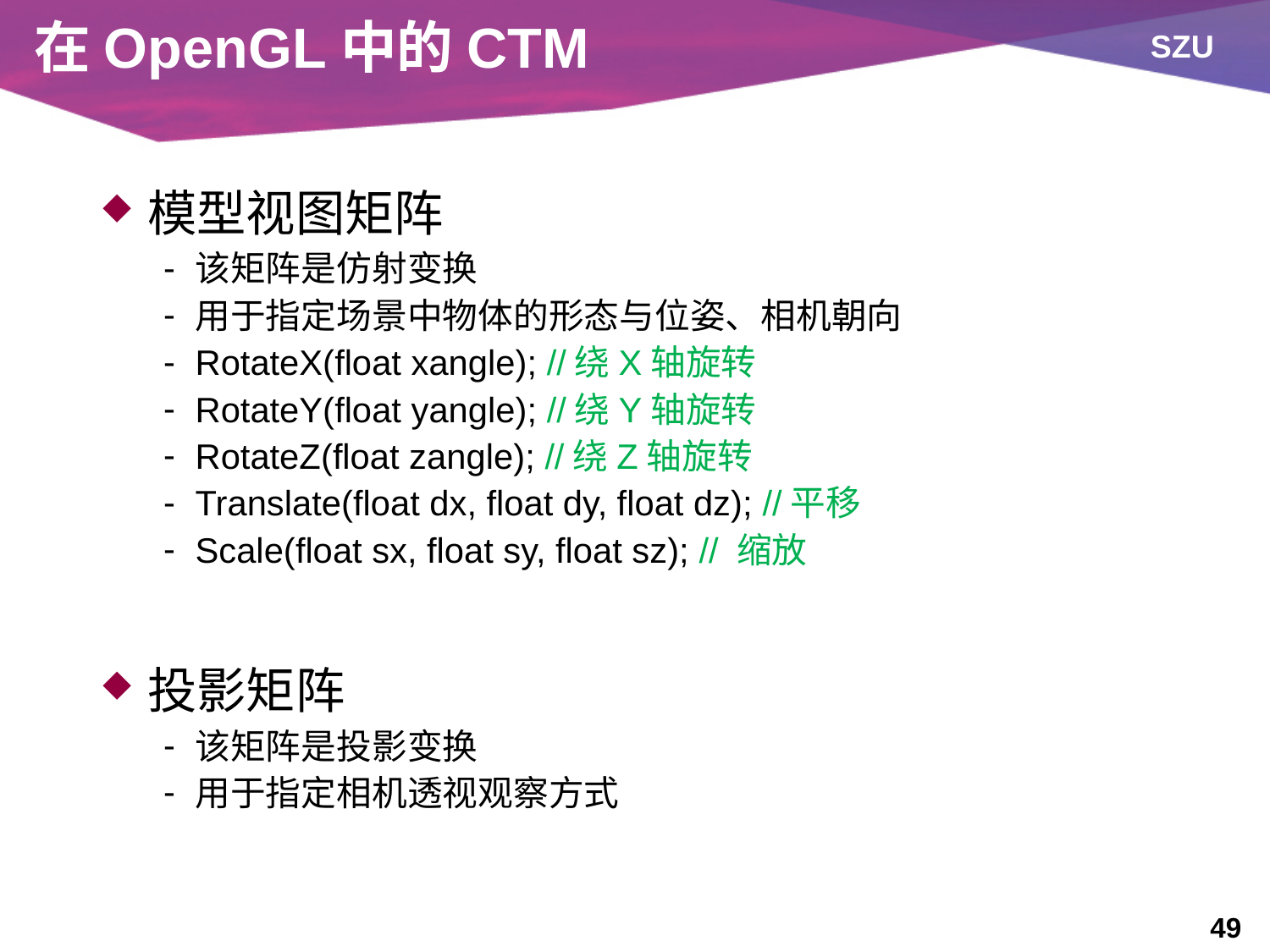

# 在OpenGL中的CTM
模型视图矩阵
该矩阵是仿射变换
用于指定场景中物体的形态与位姿、相机朝向
RotateX(float xangle); //绕X轴旋转
RotateY(float yangle); //绕Y轴旋转
RotateZ(float zangle); //绕Z轴旋转
Translate(float dx, float dy, float dz); //平移
Scale(float sx, float sy, float sz); // 缩放

投影矩阵
该矩阵是投影变换
用于指定相机透视观察方式
49